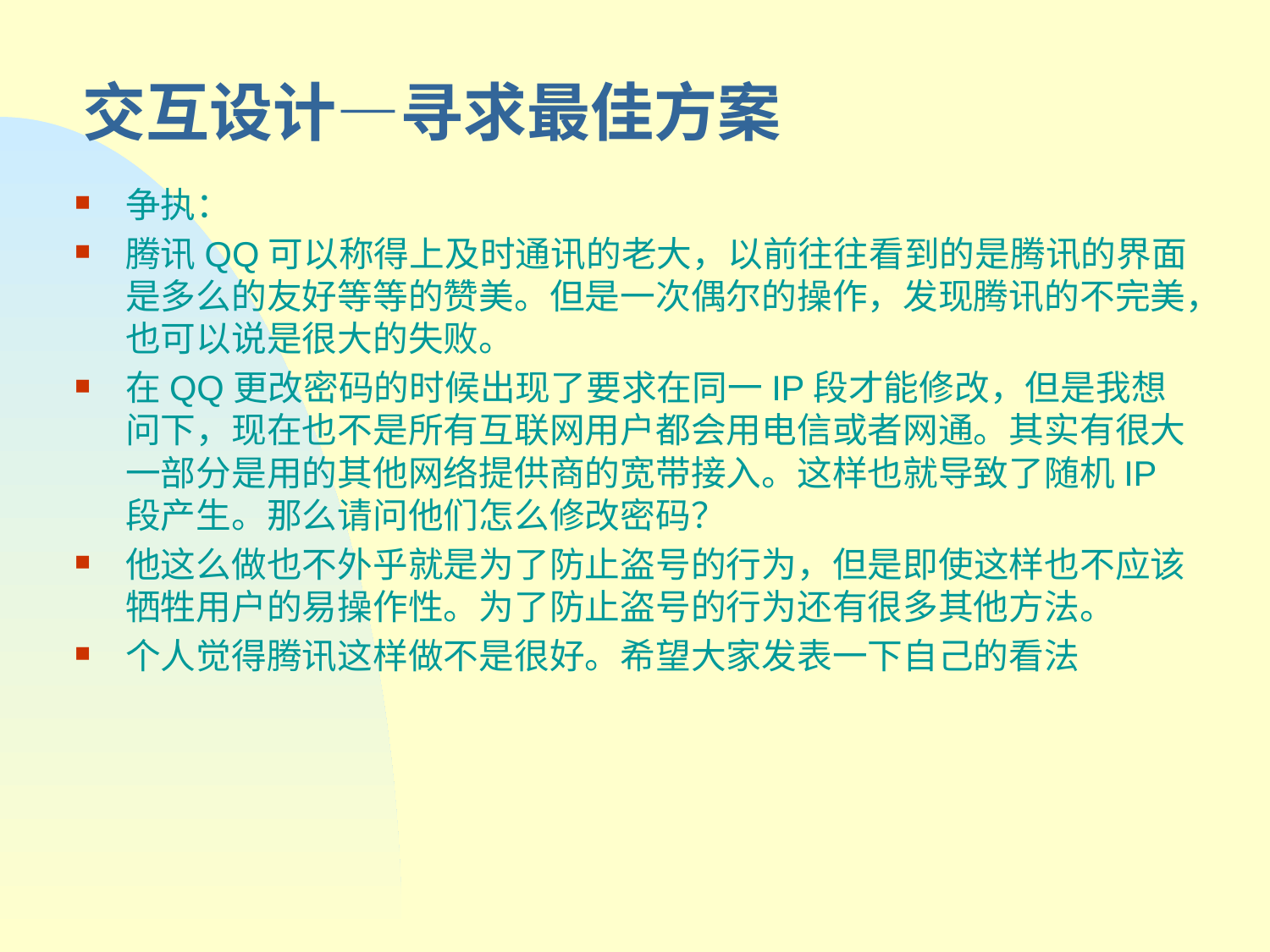

# 交互设计—寻求最佳方案
争执：
腾讯QQ可以称得上及时通讯的老大，以前往往看到的是腾讯的界面是多么的友好等等的赞美。但是一次偶尔的操作，发现腾讯的不完美，也可以说是很大的失败。
在QQ更改密码的时候出现了要求在同一IP段才能修改，但是我想问下，现在也不是所有互联网用户都会用电信或者网通。其实有很大一部分是用的其他网络提供商的宽带接入。这样也就导致了随机IP段产生。那么请问他们怎么修改密码？
他这么做也不外乎就是为了防止盗号的行为，但是即使这样也不应该牺牲用户的易操作性。为了防止盗号的行为还有很多其他方法。
个人觉得腾讯这样做不是很好。希望大家发表一下自己的看法